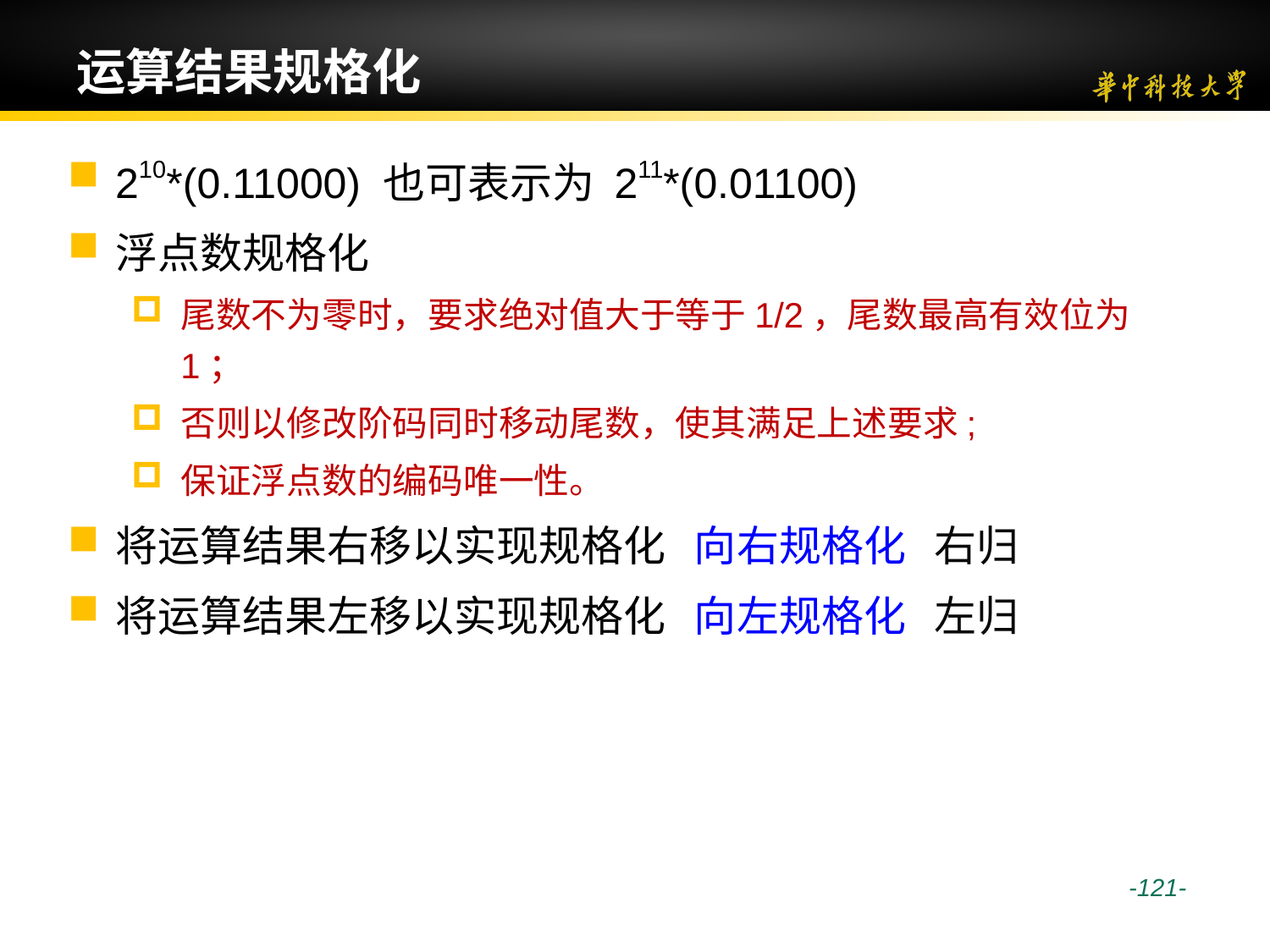

# 运算结果规格化
210*(0.11000) 也可表示为 211*(0.01100)
浮点数规格化
尾数不为零时，要求绝对值大于等于1/2，尾数最高有效位为1；
否则以修改阶码同时移动尾数，使其满足上述要求;
保证浮点数的编码唯一性。
将运算结果右移以实现规格化   向右规格化   右归
将运算结果左移以实现规格化   向左规格化   左归

 -121-